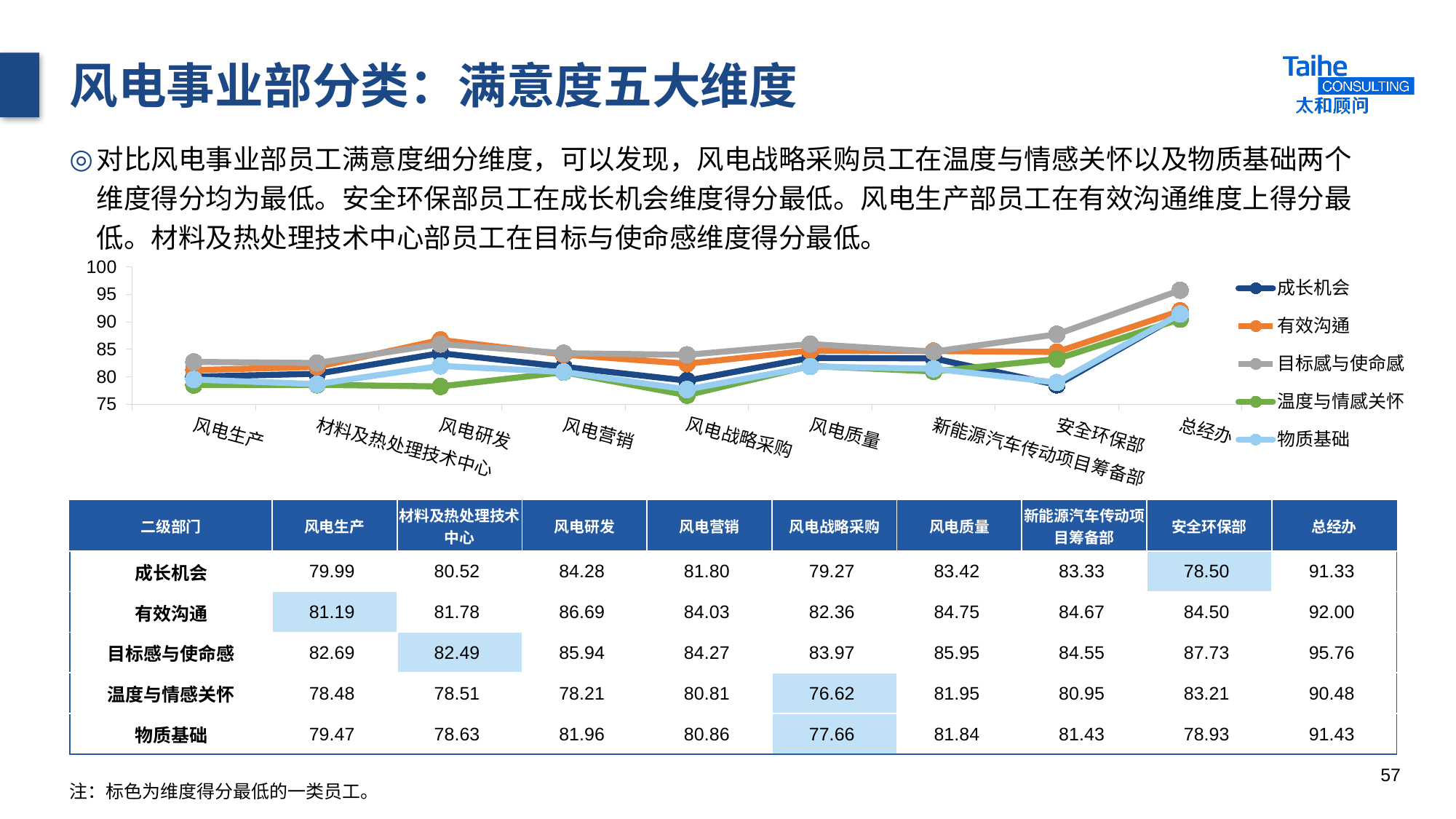

# 风电事业部分类：满意度五大维度
对比风电事业部员工满意度细分维度，可以发现，风电战略采购员工在温度与情感关怀以及物质基础两个维度得分均为最低。安全环保部员工在成长机会维度得分最低。风电生产部员工在有效沟通维度上得分最低。材料及热处理技术中心部员工在目标与使命感维度得分最低。

### Chart

| Category | 成长机会 | 有效沟通 | 目标感与使命感 | 温度与情感关怀 | 物质基础 |
|---|---|---|---|---|---|
| 风电生产 | 79.99 | 81.19 | 82.69 | 78.48 | 79.47 |
| 材料及热处理技术中心 | 80.52 | 81.78 | 82.49 | 78.51 | 78.63 |
| 风电研发 | 84.28 | 86.69 | 85.94 | 78.21 | 81.96 |
| 风电营销 | 81.8 | 84.03 | 84.27 | 80.81 | 80.86 |
| 风电战略采购 | 79.27 | 82.36 | 83.97 | 76.62 | 77.66 |
| 风电质量 | 83.42 | 84.75 | 85.95 | 81.95 | 81.84 |
| 新能源汽车传动项目筹备部 | 83.33 | 84.67 | 84.55 | 80.95 | 81.43 |
| 安全环保部 | 78.5 | 84.5 | 87.73 | 83.21 | 78.93 |
| 总经办 | 91.33 | 92.0 | 95.76 | 90.48 | 91.43 |
| 二级部门 | 风电生产 | 材料及热处理技术中心 | 风电研发 | 风电营销 | 风电战略采购 | 风电质量 | 新能源汽车传动项目筹备部 | 安全环保部 | 总经办 |
| --- | --- | --- | --- | --- | --- | --- | --- | --- | --- |
| 成长机会 | 79.99 | 80.52 | 84.28 | 81.80 | 79.27 | 83.42 | 83.33 | 78.50 | 91.33 |
| 有效沟通 | 81.19 | 81.78 | 86.69 | 84.03 | 82.36 | 84.75 | 84.67 | 84.50 | 92.00 |
| 目标感与使命感 | 82.69 | 82.49 | 85.94 | 84.27 | 83.97 | 85.95 | 84.55 | 87.73 | 95.76 |
| 温度与情感关怀 | 78.48 | 78.51 | 78.21 | 80.81 | 76.62 | 81.95 | 80.95 | 83.21 | 90.48 |
| 物质基础 | 79.47 | 78.63 | 81.96 | 80.86 | 77.66 | 81.84 | 81.43 | 78.93 | 91.43 |
57
注：标色为维度得分最低的一类员工。